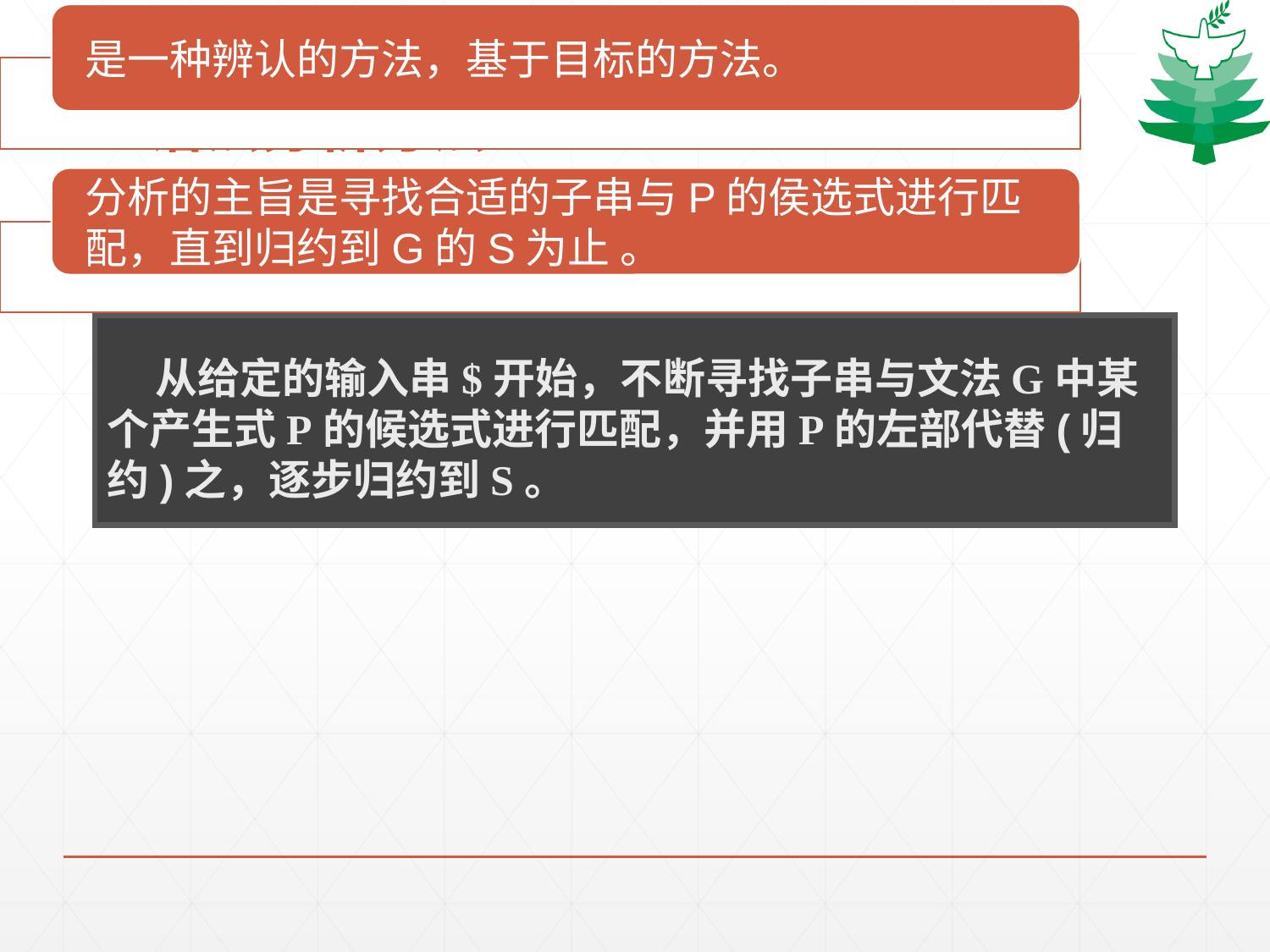

# 语法分析方法
自下而上语法分析方法

    从给定的输入串$开始，不断寻找子串与文法G中某个产生式P的候选式进行匹配，并用P的左部代替(归约)之，逐步归约到S。

是一种辨认的方法，基于目标的方法。

分析的主旨是寻找合适的子串与P的侯选式进行匹配，直到归约到G的S为止 。